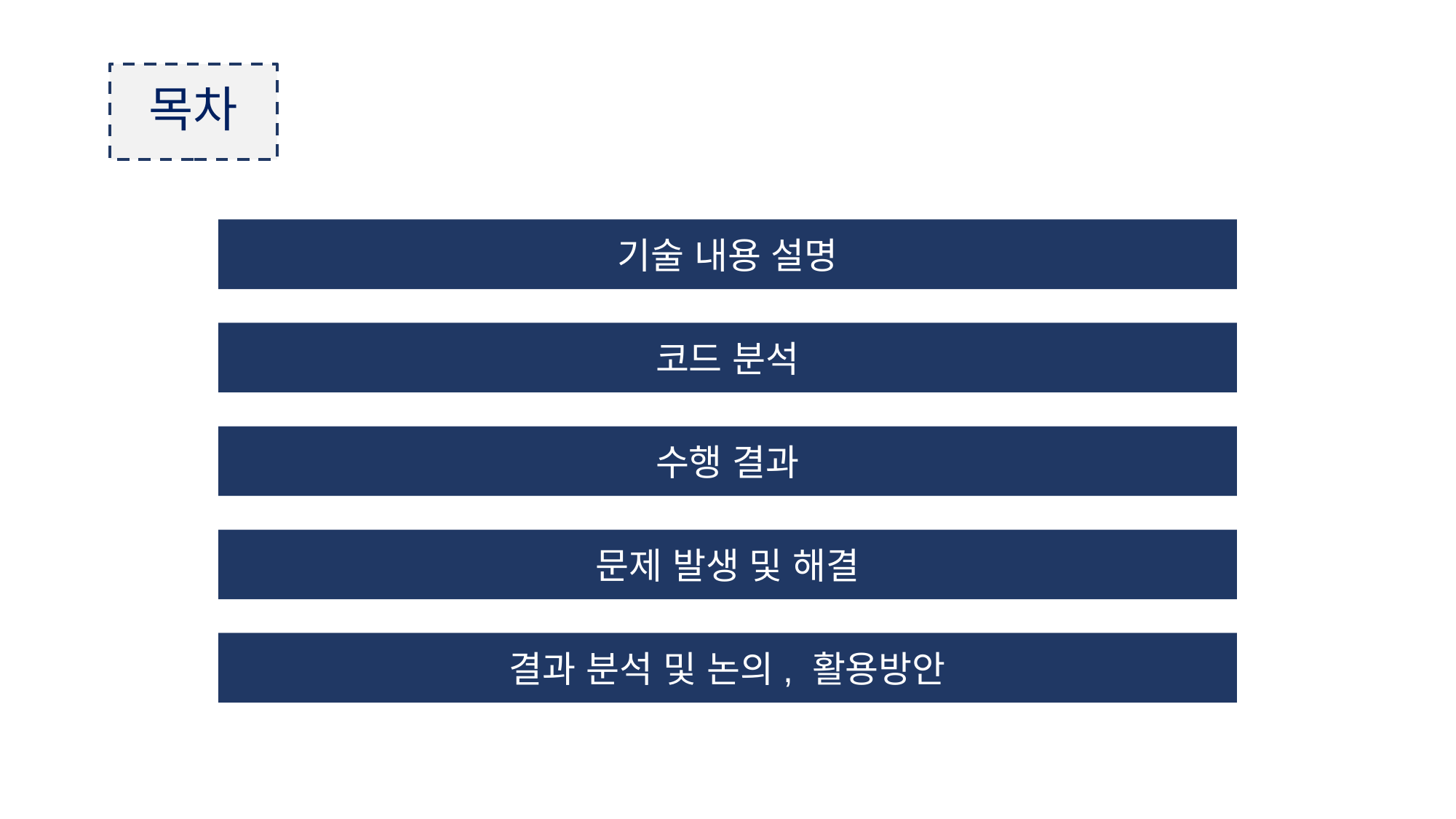

목차
기술 내용 설명
코드 분석
수행 결과
문제 발생 및 해결
결과 분석 및 논의, 활용방안